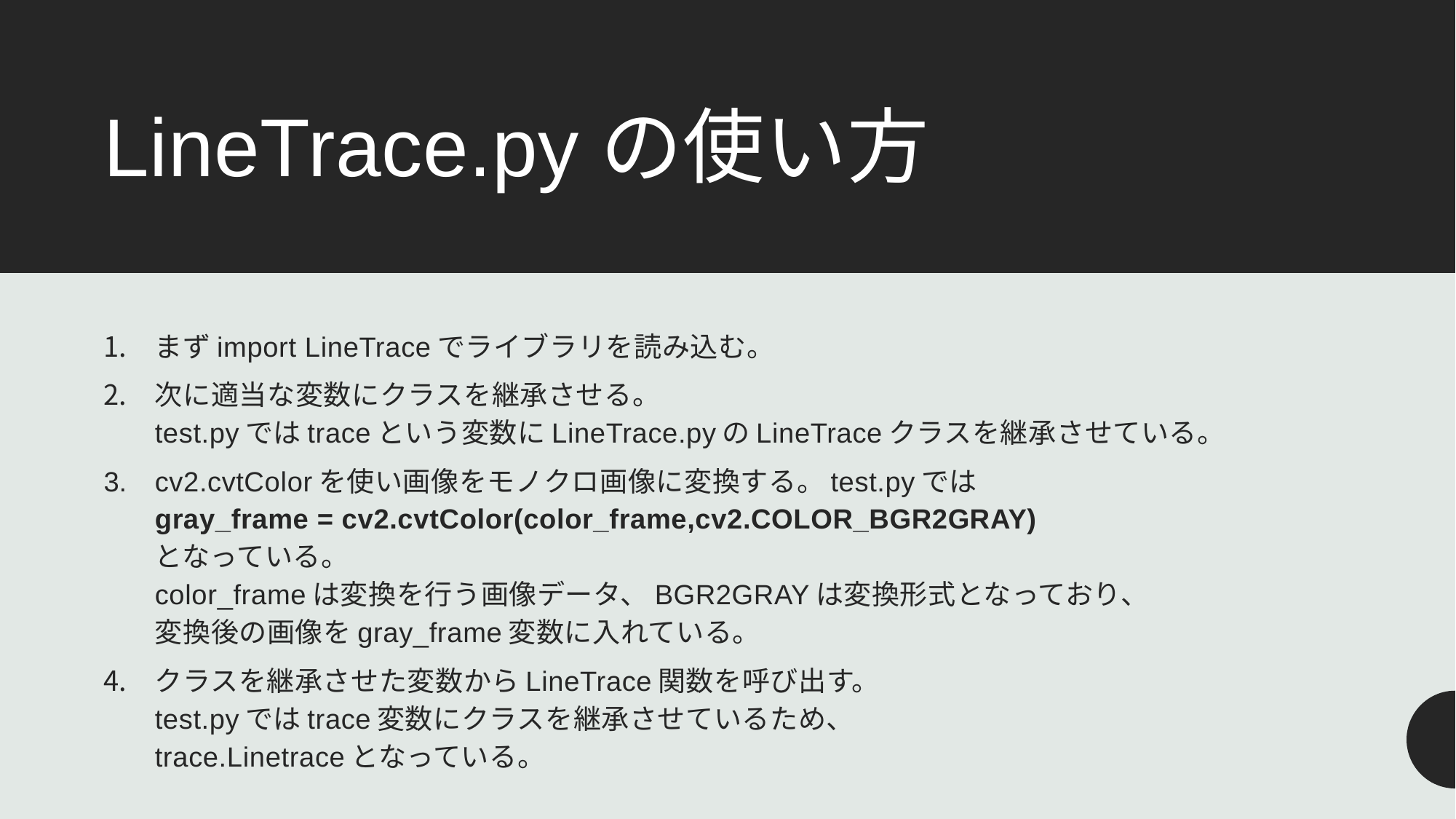

# LineTrace.pyの使い方
まずimport LineTraceでライブラリを読み込む。
次に適当な変数にクラスを継承させる。
test.pyではtraceという変数にLineTrace.pyのLineTraceクラスを継承させている。
cv2.cvtColorを使い画像をモノクロ画像に変換する。test.pyでは
gray_frame = cv2.cvtColor(color_frame,cv2.COLOR_BGR2GRAY)
となっている。
color_frameは変換を行う画像データ、BGR2GRAYは変換形式となっており、
変換後の画像をgray_frame変数に入れている。
クラスを継承させた変数からLineTrace関数を呼び出す。
test.pyではtrace変数にクラスを継承させているため、
trace.Linetraceとなっている。